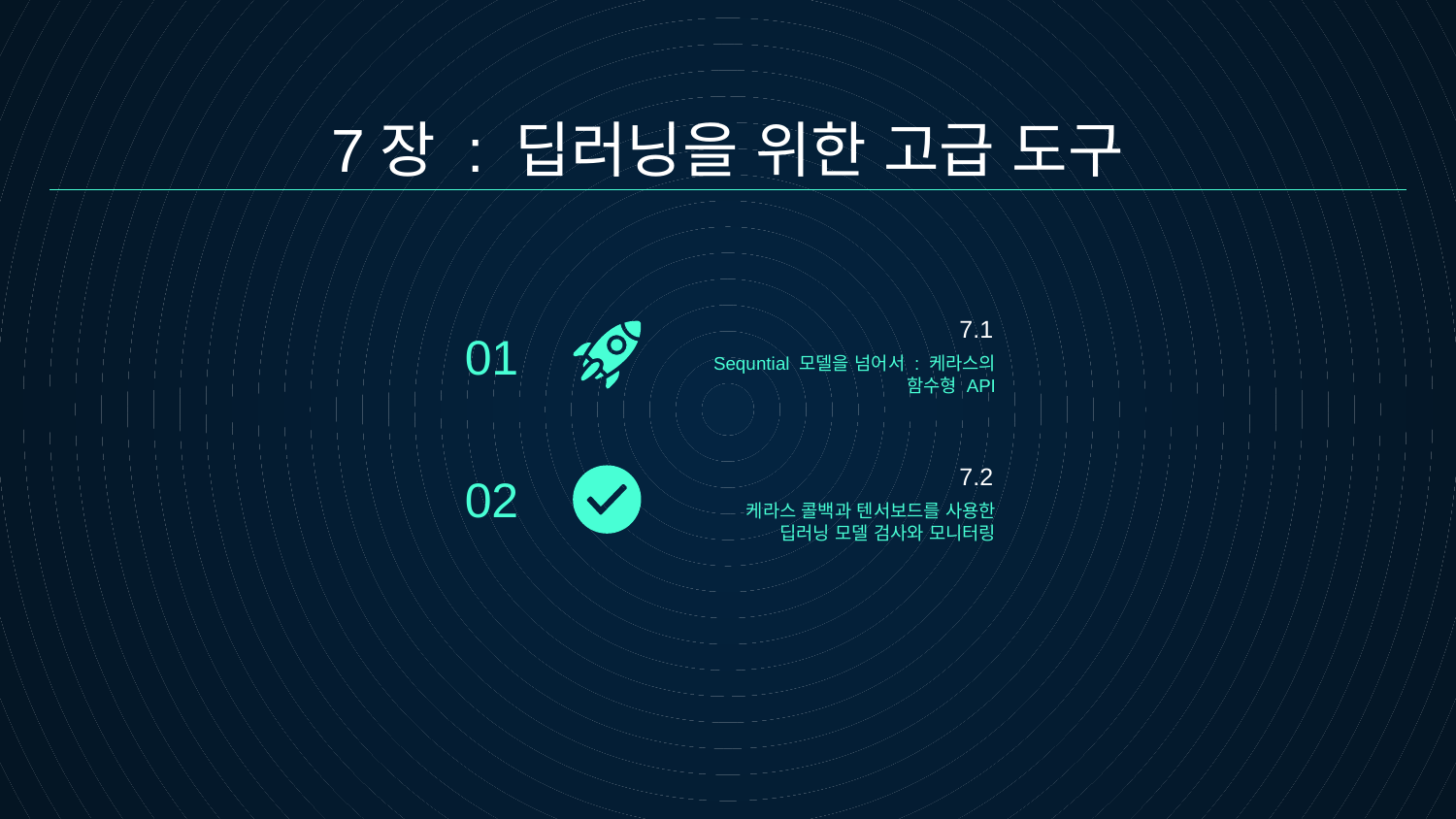

# 7장 : 딥러닝을 위한 고급 도구
01

7.1
Sequntial 모델을 넘어서 : 케라스의 함수형 API
02

7.2
케라스 콜백과 텐서보드를 사용한 딥러닝 모델 검사와 모니터링